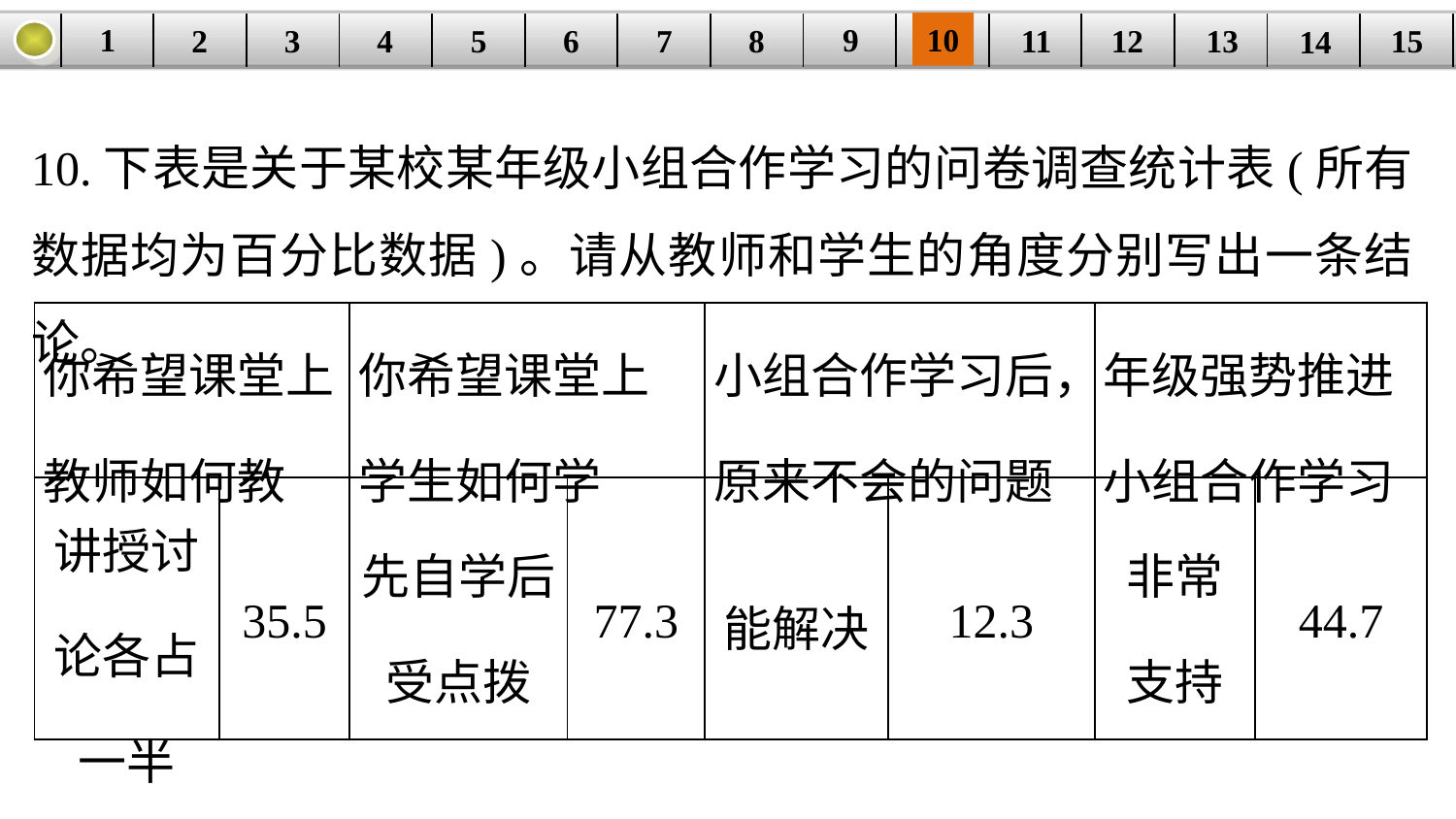

9
10
1
3
4
5
6
8
11
2
12
15
|  |  |  |  |  |  |  |  |  |  |  |  |  |  |  |
| --- | --- | --- | --- | --- | --- | --- | --- | --- | --- | --- | --- | --- | --- | --- |
7
13
14

10.下表是关于某校某年级小组合作学习的问卷调查统计表(所有数据均为百分比数据)。请从教师和学生的角度分别写出一条结论。
| 你希望课堂上教师如何教 |  | 你希望课堂上学生如何学 |  | 小组合作学习后，原来不会的问题 |  | 年级强势推进小组合作学习 |  |
| --- | --- | --- | --- | --- | --- | --- | --- |
| 讲授讨论各占一半 | 35.5 | 先自学后 受点拨 | 77.3 | 能解决 | 12.3 | 非常支持 | 44.7 |